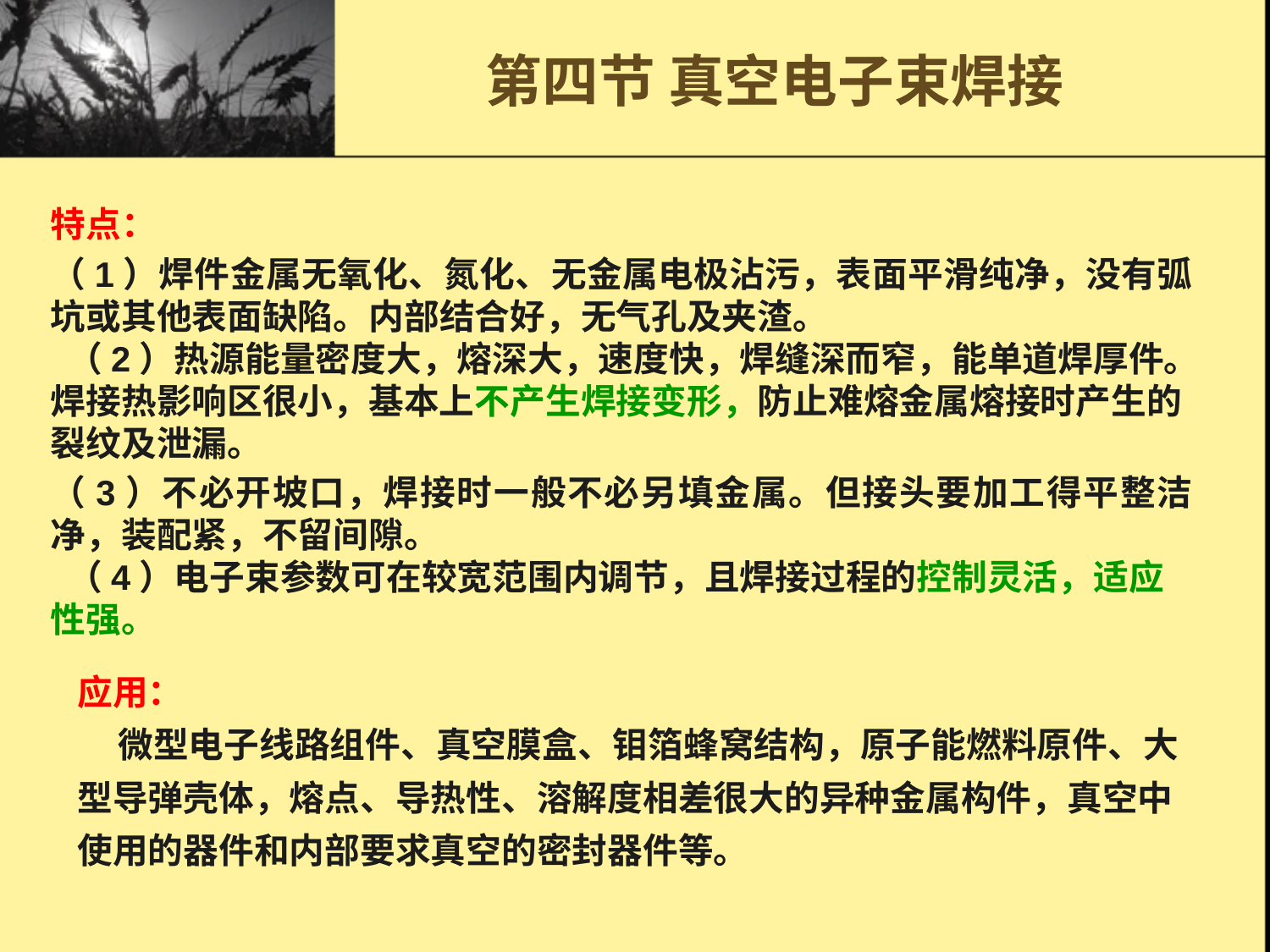

# 第四节 真空电子束焊接
特点：
（1）焊件金属无氧化、氮化、无金属电极沾污，表面平滑纯净，没有弧坑或其他表面缺陷。内部结合好，无气孔及夹渣。
 （2）热源能量密度大，熔深大，速度快，焊缝深而窄，能单道焊厚件。焊接热影响区很小，基本上不产生焊接变形，防止难熔金属熔接时产生的裂纹及泄漏。
（3）不必开坡口，焊接时一般不必另填金属。但接头要加工得平整洁净，装配紧，不留间隙。
 （4）电子束参数可在较宽范围内调节，且焊接过程的控制灵活，适应性强。
应用：
    微型电子线路组件、真空膜盒、钼箔蜂窝结构，原子能燃料原件、大型导弹壳体，熔点、导热性、溶解度相差很大的异种金属构件，真空中使用的器件和内部要求真空的密封器件等。